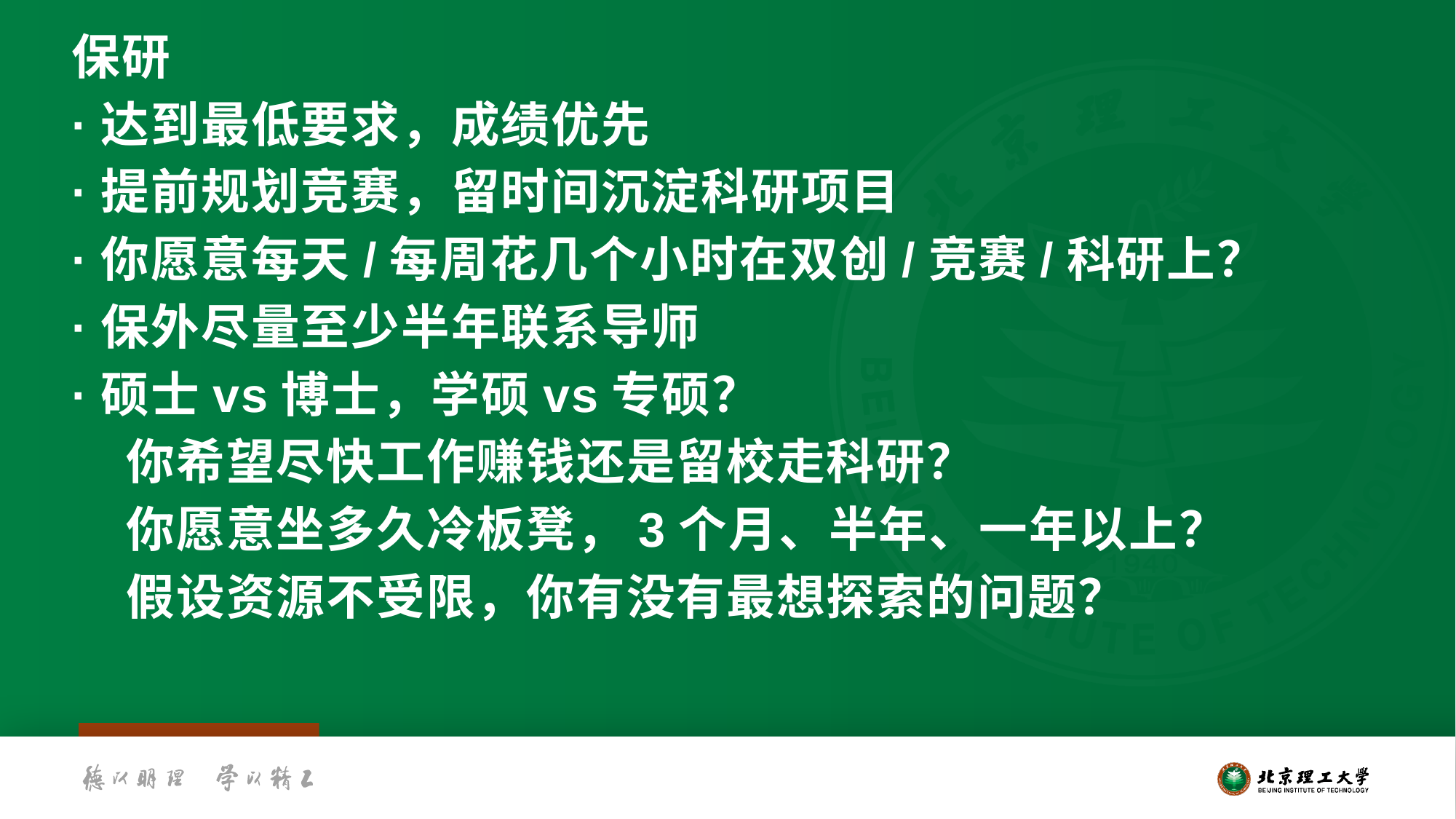

保研
·达到最低要求，成绩优先
·提前规划竞赛，留时间沉淀科研项目
·你愿意每天/每周花几个小时在双创/竞赛/科研上？
·保外尽量至少半年联系导师
·硕士vs博士，学硕vs专硕？
你希望尽快工作赚钱还是留校走科研？
你愿意坐多久冷板凳，3个月、半年、一年以上？
假设资源不受限，你有没有最想探索的问题？